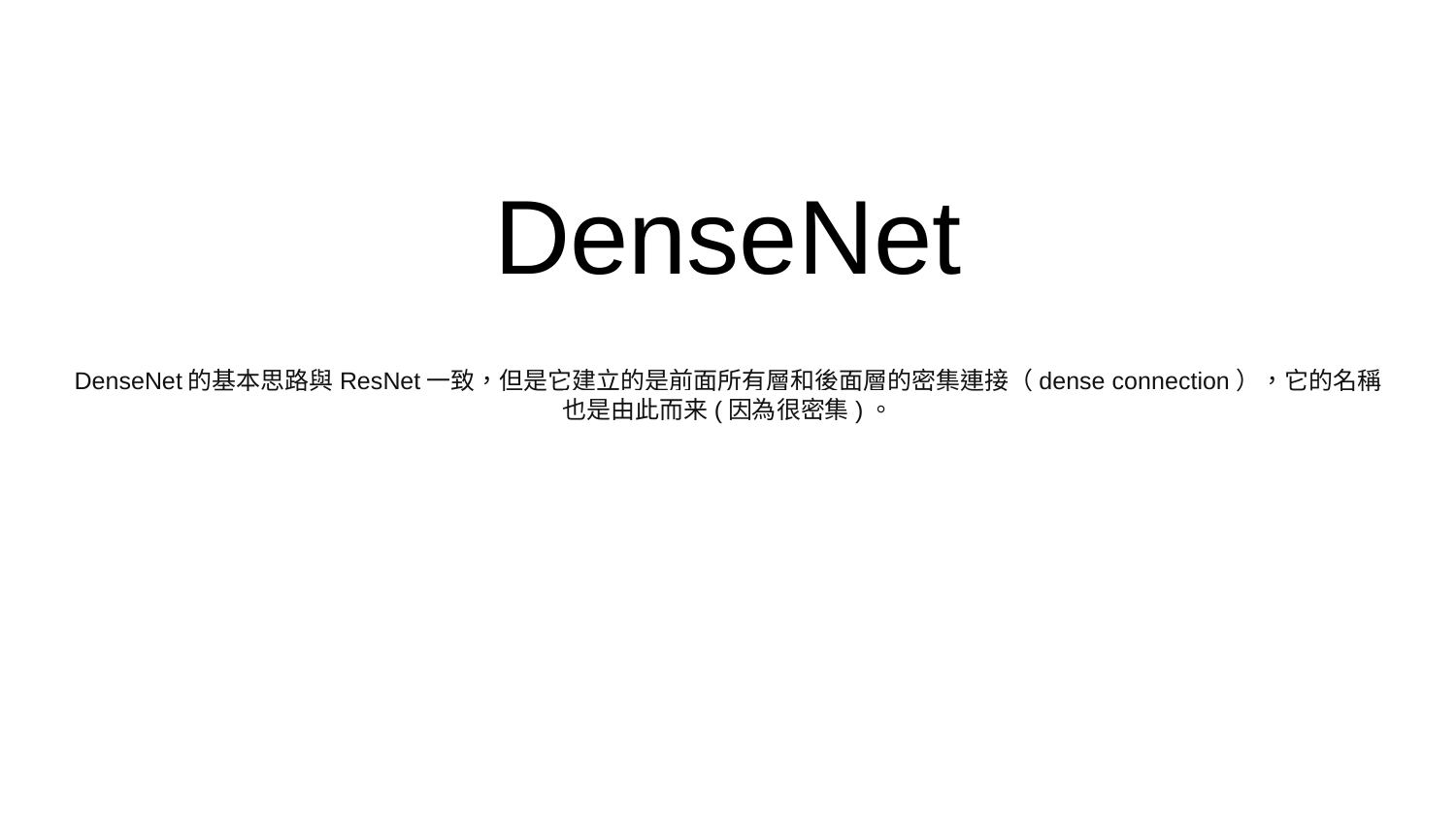

# DenseNet
DenseNet的基本思路與ResNet一致，但是它建立的是前面所有層和後面層的密集連接（dense connection），它的名稱也是由此而来(因為很密集)。